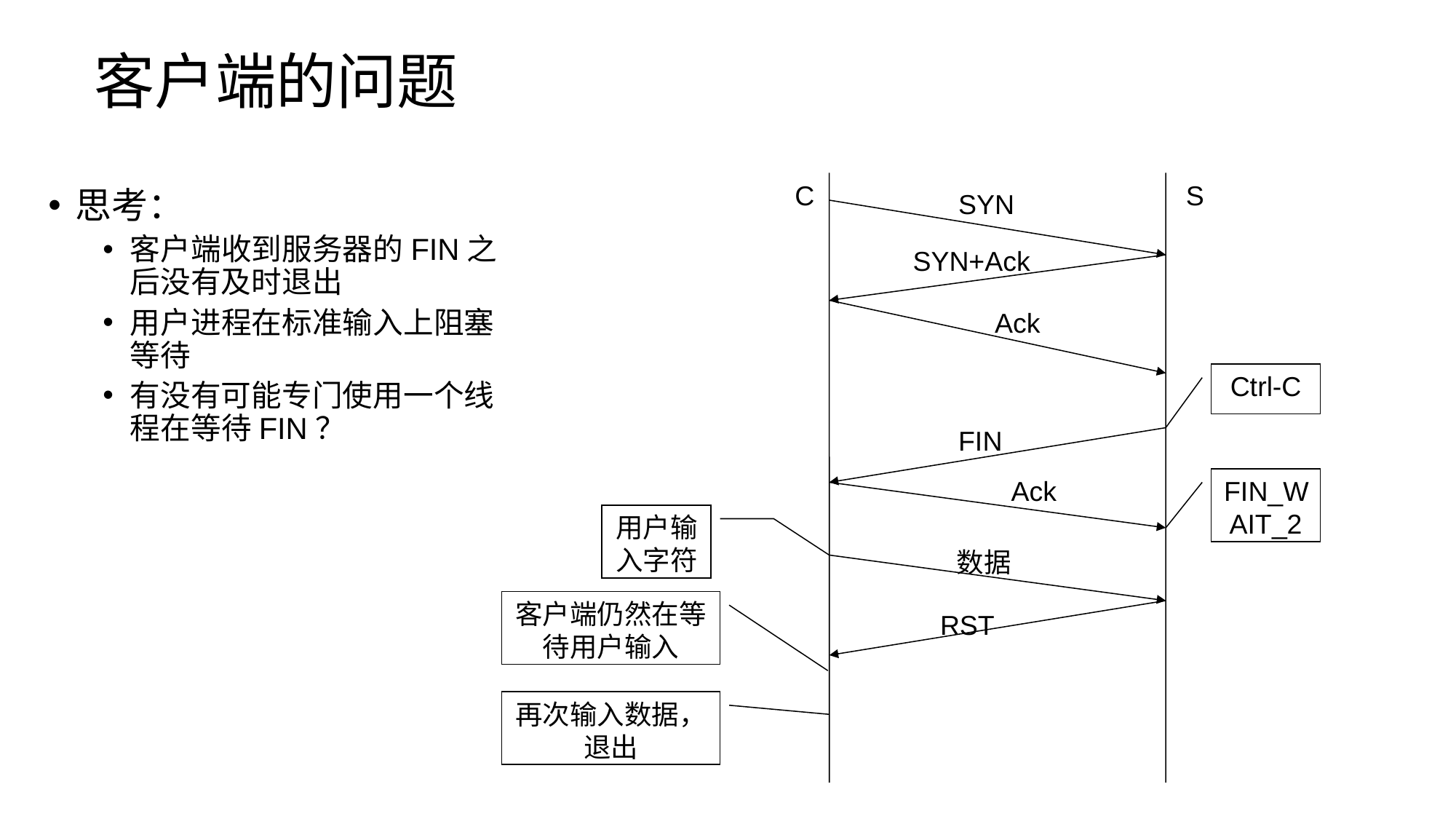

# 客户端的问题

C
S
思考：
客户端收到服务器的FIN之后没有及时退出
用户进程在标准输入上阻塞等待
有没有可能专门使用一个线程在等待FIN？
SYN

SYN+Ack

Ack
Ctrl-C
FIN

Ack
FIN_WAIT_2

用户输入字符
数据

客户端仍然在等待用户输入

RST
再次输入数据，退出